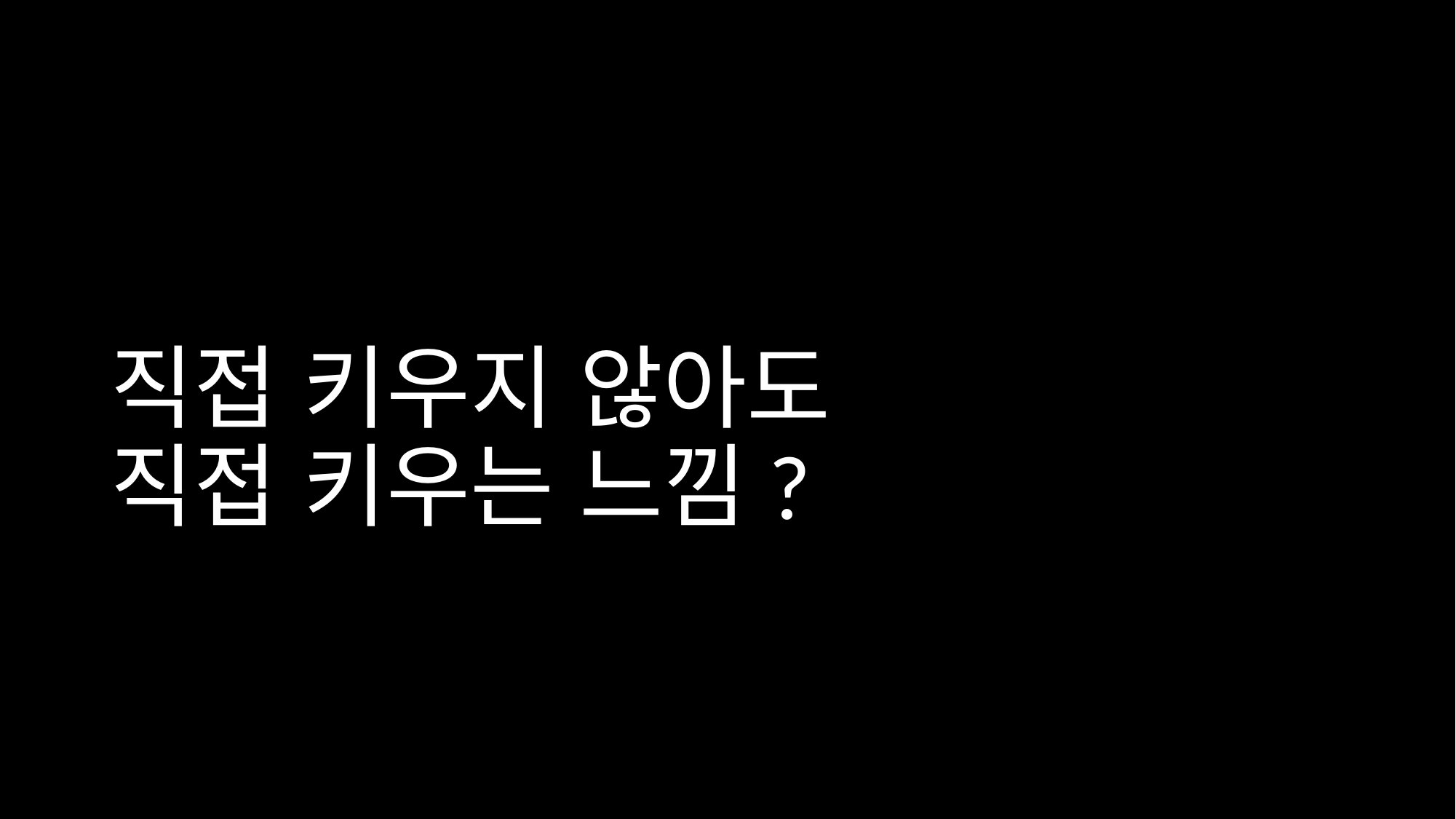

# 직접 키우지 않아도 직접 키우는 느낌?